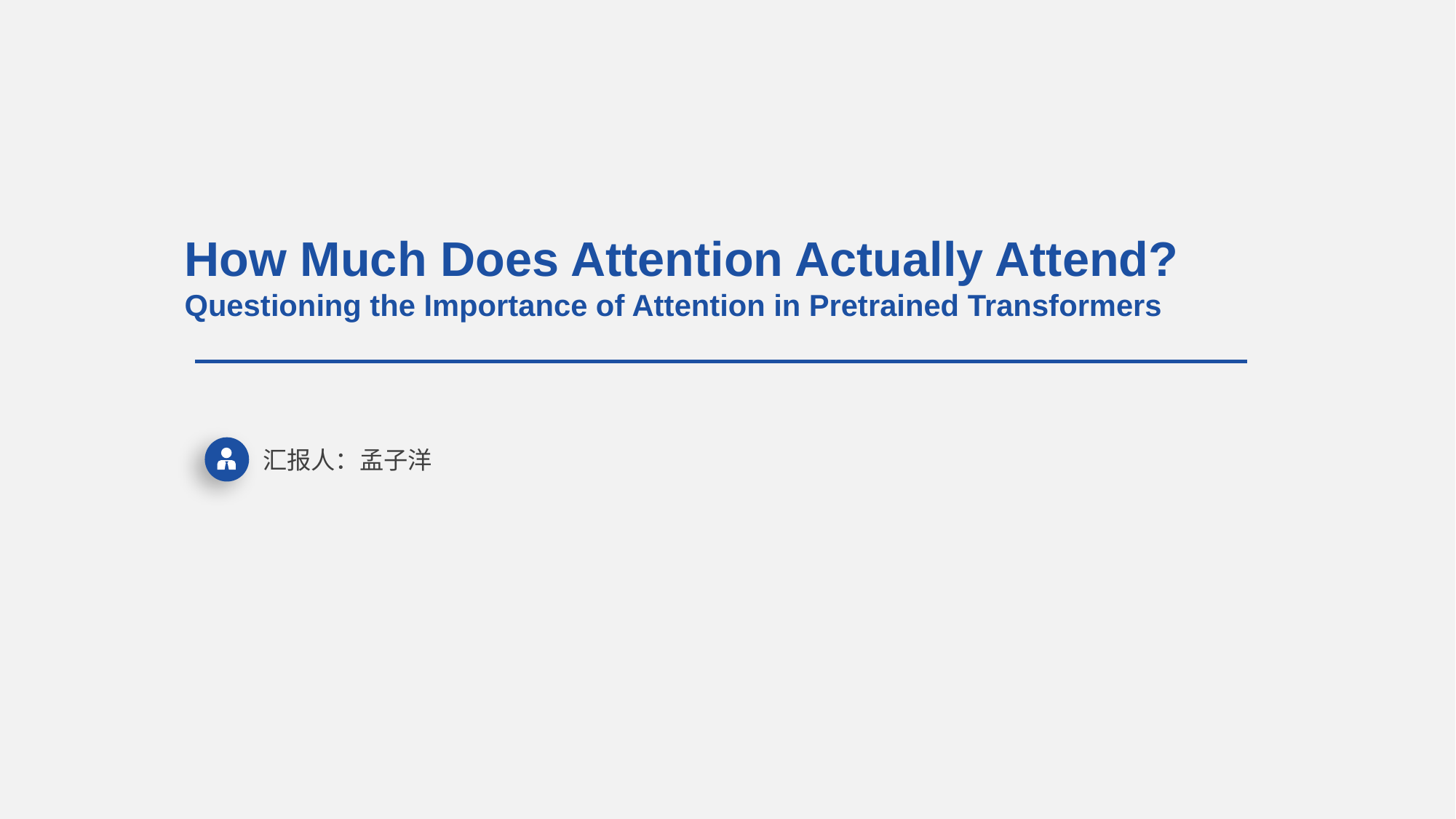

How Much Does Attention Actually Attend?
Questioning the Importance of Attention in Pretrained Transformers

汇报人：孟子洋